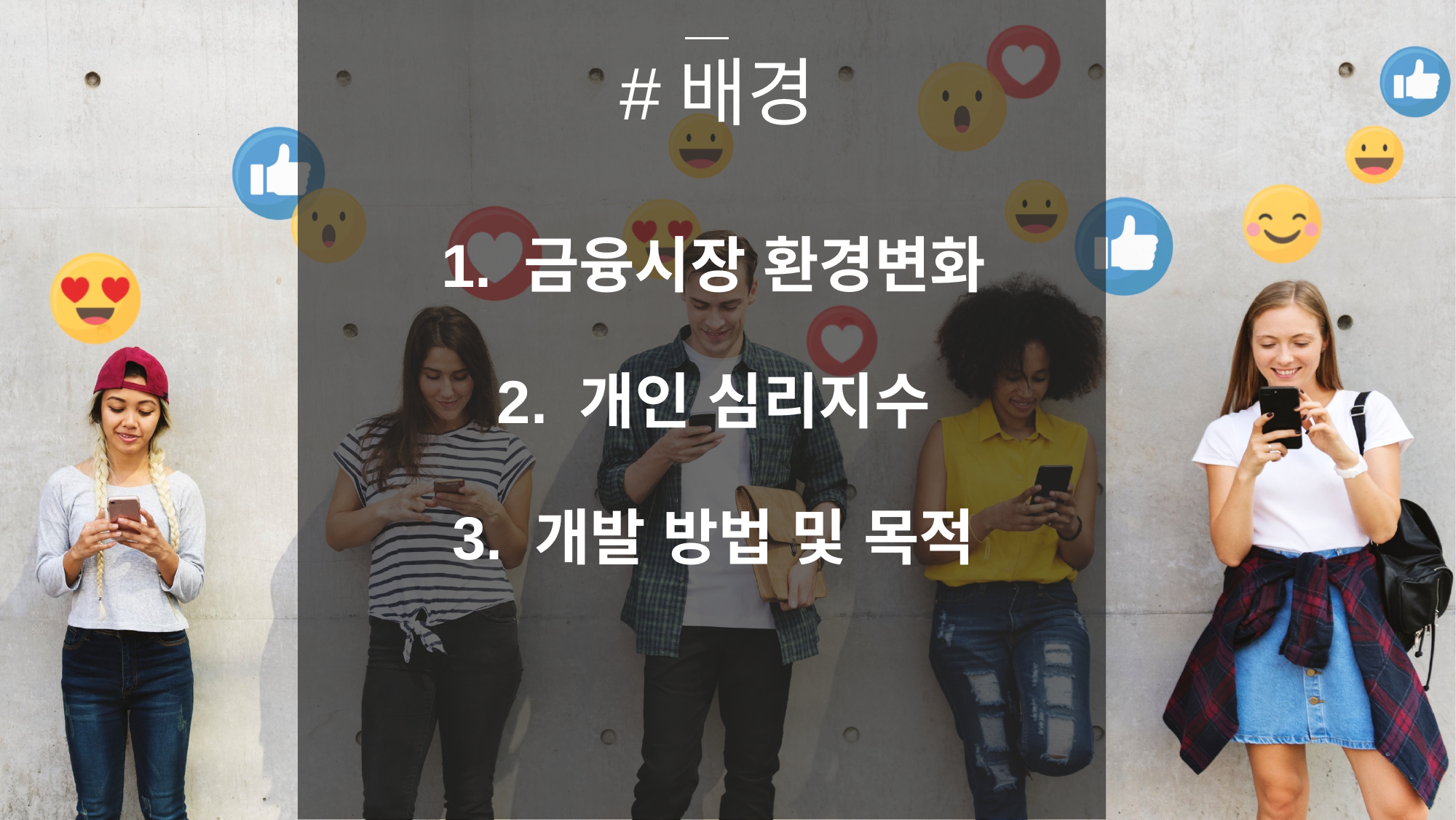

#배경
1. 금융시장 환경변화
2. 개인 심리지수
3. 개발 방법 및 목적